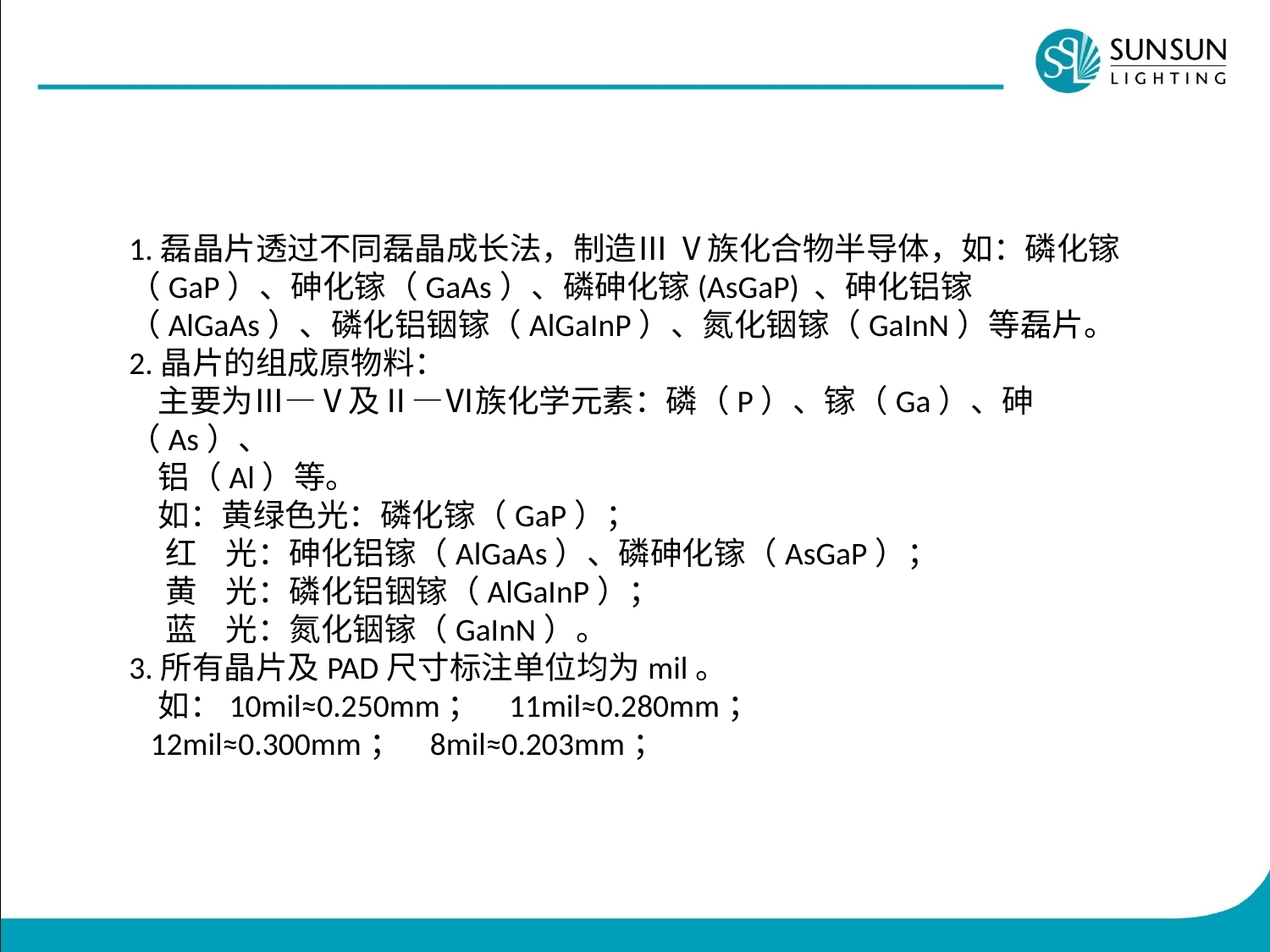

1.磊晶片透过不同磊晶成长法，制造Ⅲ Ⅴ族化合物半导体，如：磷化镓  （GaP）、砷化镓（GaAs）、磷砷化镓(AsGaP) 、砷化铝镓 （AlGaAs）、磷化铝铟镓（AlGaInP）、氮化铟镓（GaInN）等磊片。
2.晶片的组成原物料：
   主要为Ⅲ—Ⅴ及Ⅱ—Ⅵ族化学元素：磷（P）、镓（Ga）、砷（As）、
   铝（Al）等。
   如：黄绿色光：磷化镓（GaP）；
    红    光：砷化铝镓（AlGaAs）、磷砷化镓（AsGaP）；
    黄    光：磷化铝铟镓（AlGaInP）；
    蓝    光：氮化铟镓（GaInN）。
3.所有晶片及PAD尺寸标注单位均为mil。
   如：10mil≈0.250mm；   11mil≈0.280mm；
   12mil≈0.300mm；   8mil≈0.203mm；